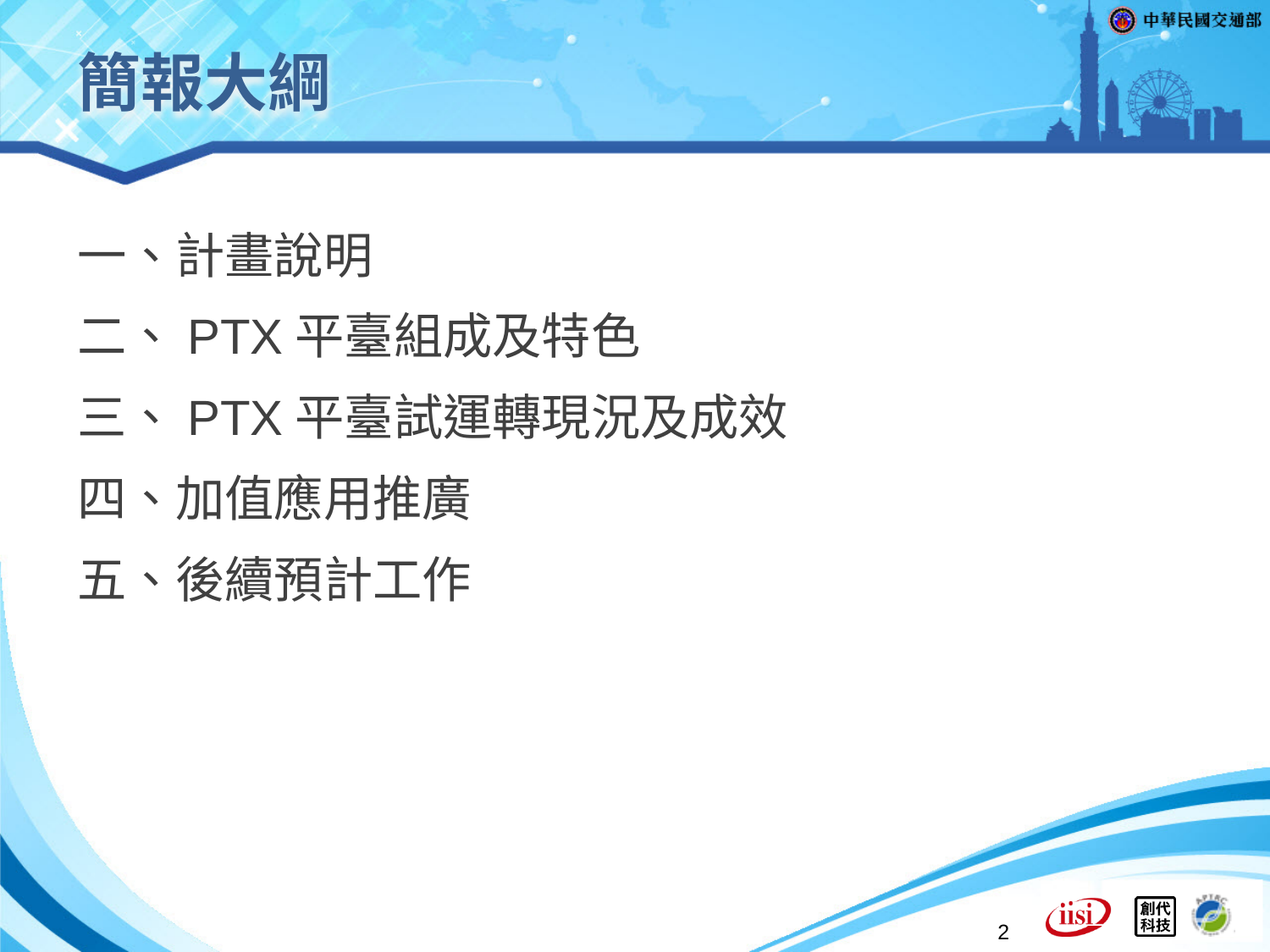

# 簡報大綱
一、計畫說明
二、PTX平臺組成及特色
三、PTX平臺試運轉現況及成效
四、加值應用推廣
五、後續預計工作

2